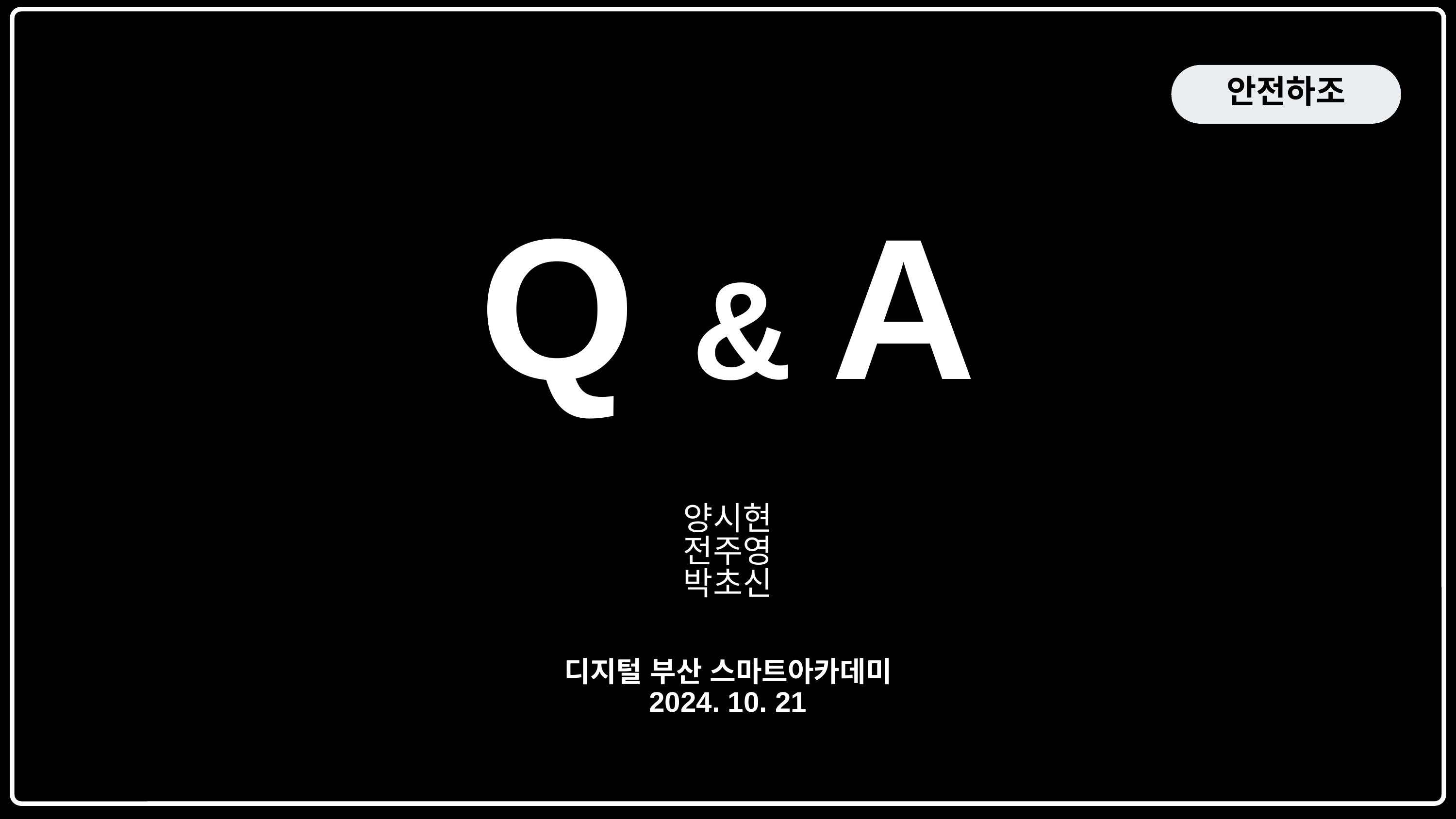

안전하조
Q & A
양시현
전주영
박초신
디지털 부산 스마트아카데미
2024. 10. 21